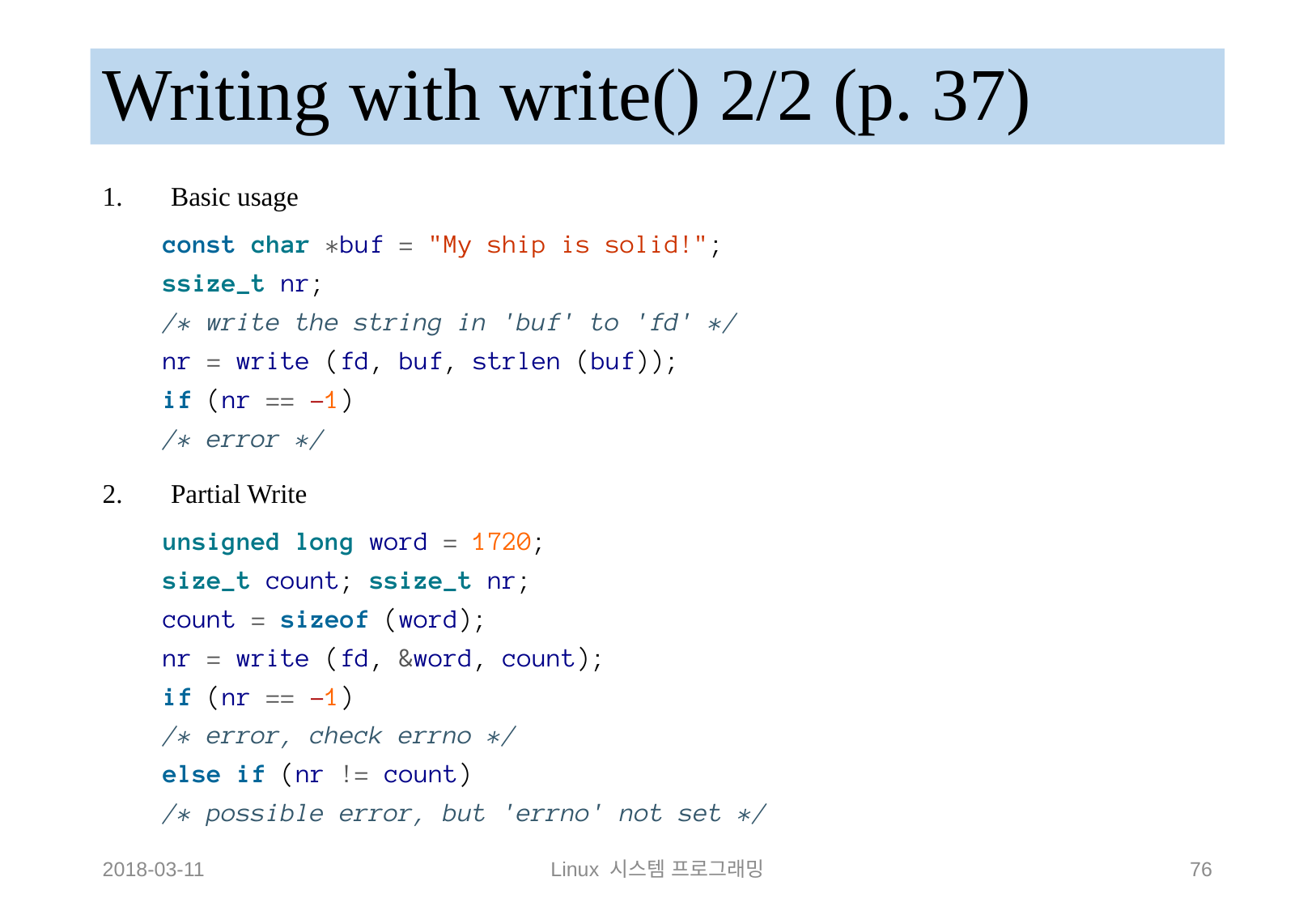

# Writing with write() 2/2 (p. 37)
Basic usage
const char *buf = "My ship is solid!";
ssize_t nr;
/* write the string in 'buf' to 'fd' */
nr = write (fd, buf, strlen (buf));
if (nr == -1)
/* error */
Partial Write
unsigned long word = 1720;
size_t count; ssize_t nr;
count = sizeof (word);
nr = write (fd, &word, count);
if (nr == -1)
/* error, check errno */
else if (nr != count)
/* possible error, but 'errno' not set */
2018-03-11
Linux 시스템 프로그래밍
76